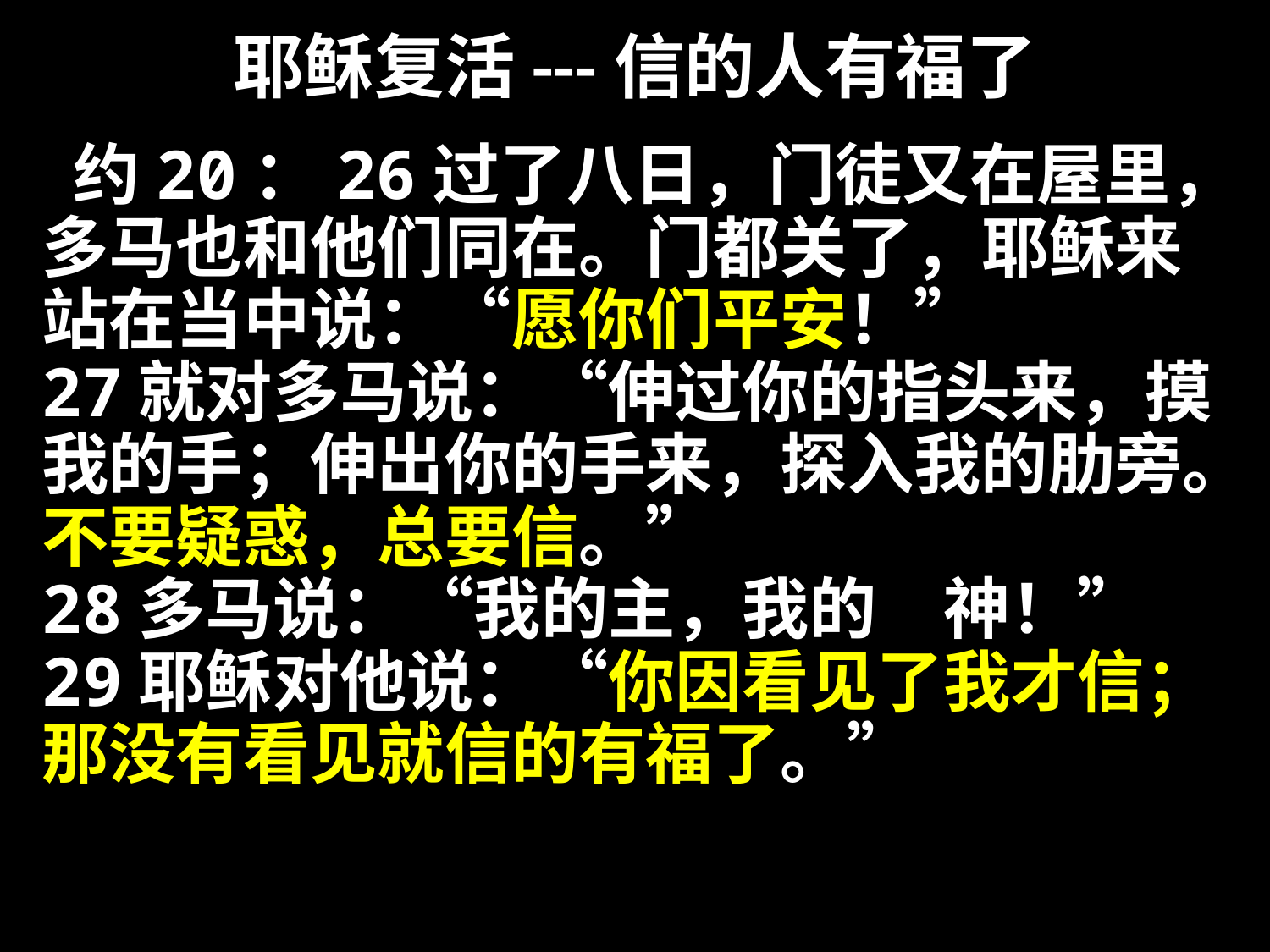

# 耶稣复活---信的人有福了
 约20：26过了八日，门徒又在屋里，多马也和他们同在。门都关了，耶稣来站在当中说：“愿你们平安！”
27就对多马说：“伸过你的指头来，摸我的手；伸出你的手来，探入我的肋旁。不要疑惑，总要信。”
28多马说：“我的主，我的　神！”
29耶稣对他说：“你因看见了我才信；那没有看见就信的有福了。”